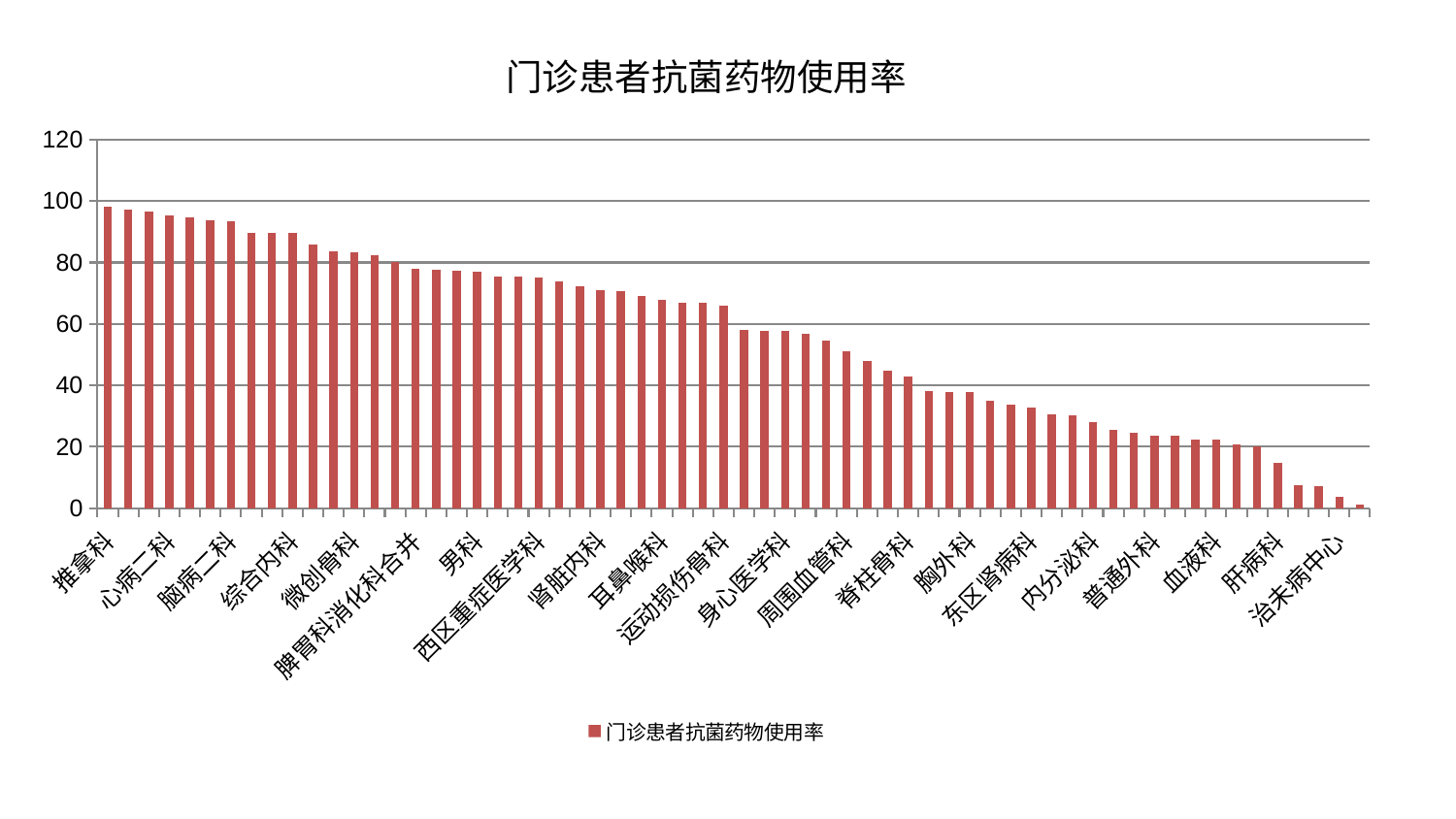

### Chart: 门诊患者抗菌药物使用率

| Category | 门诊患者抗菌药物使用率 |
|---|---|
| 推拿科 | 98.11618751404777 |
| 消化内科 | 97.21105759353628 |
| 关节骨科 | 96.75607690197347 |
| 心病二科 | 95.42739621080739 |
| 中医经典科 | 94.56412382474566 |
| 小儿推拿科 | 93.79944402636178 |
| 脑病二科 | 93.50546204282988 |
| 肛肠科 | 89.75860611521706 |
| 产科 | 89.67153107596977 |
| 综合内科 | 89.5306768456192 |
| 肝胆外科 | 85.93240677124376 |
| 神经外科 | 83.53587205036288 |
| 微创骨科 | 83.26362664239353 |
| 妇二科 | 82.31517897725016 |
| 口腔科 | 80.24395907162238 |
| 脾胃科消化科合并 | 77.8845708885951 |
| 乳腺甲状腺外科 | 77.64189667922705 |
| 呼吸内科 | 77.27398565790666 |
| 男科 | 77.16762510359938 |
| 康复科 | 75.5843243196122 |
| 肿瘤内科 | 75.42663242833139 |
| 西区重症医学科 | 75.24223846063249 |
| 脑病一科 | 73.96952683185809 |
| 泌尿外科 | 72.23899047456683 |
| 肾脏内科 | 71.02004168548343 |
| 医院 | 70.70516347763913 |
| 神经内科 | 69.15373122894381 |
| 耳鼻喉科 | 67.85479579399001 |
| 皮肤科 | 66.93710527019209 |
| 心病一科 | 66.7687597701417 |
| 运动损伤骨科 | 65.94599710851963 |
| 美容皮肤科 | 57.97653348580045 |
| 脑病三科 | 57.68799939063618 |
| 身心医学科 | 57.63303130102946 |
| 老年医学科 | 56.80805891340381 |
| 骨科 | 54.48340045102893 |
| 周围血管科 | 50.987086858650564 |
| 小儿骨科 | 47.959516423500695 |
| 东区重症医学科 | 44.79699176257954 |
| 脊柱骨科 | 42.792742530705866 |
| 脾胃病科 | 38.2259055511907 |
| 心病三科 | 37.760915798605076 |
| 胸外科 | 37.74621860263243 |
| 创伤骨科 | 35.1384483777653 |
| 妇科妇二科合并 | 33.70620199512133 |
| 东区肾病科 | 32.78413876893591 |
| 显微骨科 | 30.681111352284105 |
| 心血管内科 | 30.19083870807964 |
| 内分泌科 | 28.05482947995874 |
| 风湿病科 | 25.49286012853782 |
| 中医外治中心 | 24.481183038938937 |
| 普通外科 | 23.68705818963692 |
| 针灸科 | 23.47026717627525 |
| 重症医学科 | 22.380836502469958 |
| 血液科 | 22.310407238897568 |
| 心病四科 | 20.88866763198216 |
| 肾病科 | 20.305521136475146 |
| 肝病科 | 14.646713523578537 |
| 儿科 | 7.457406919196741 |
| 妇科 | 7.251334235912599 |
| 治未病中心 | 3.8293194722531787 |
| 眼科 | 1.1772248591559675 |
60